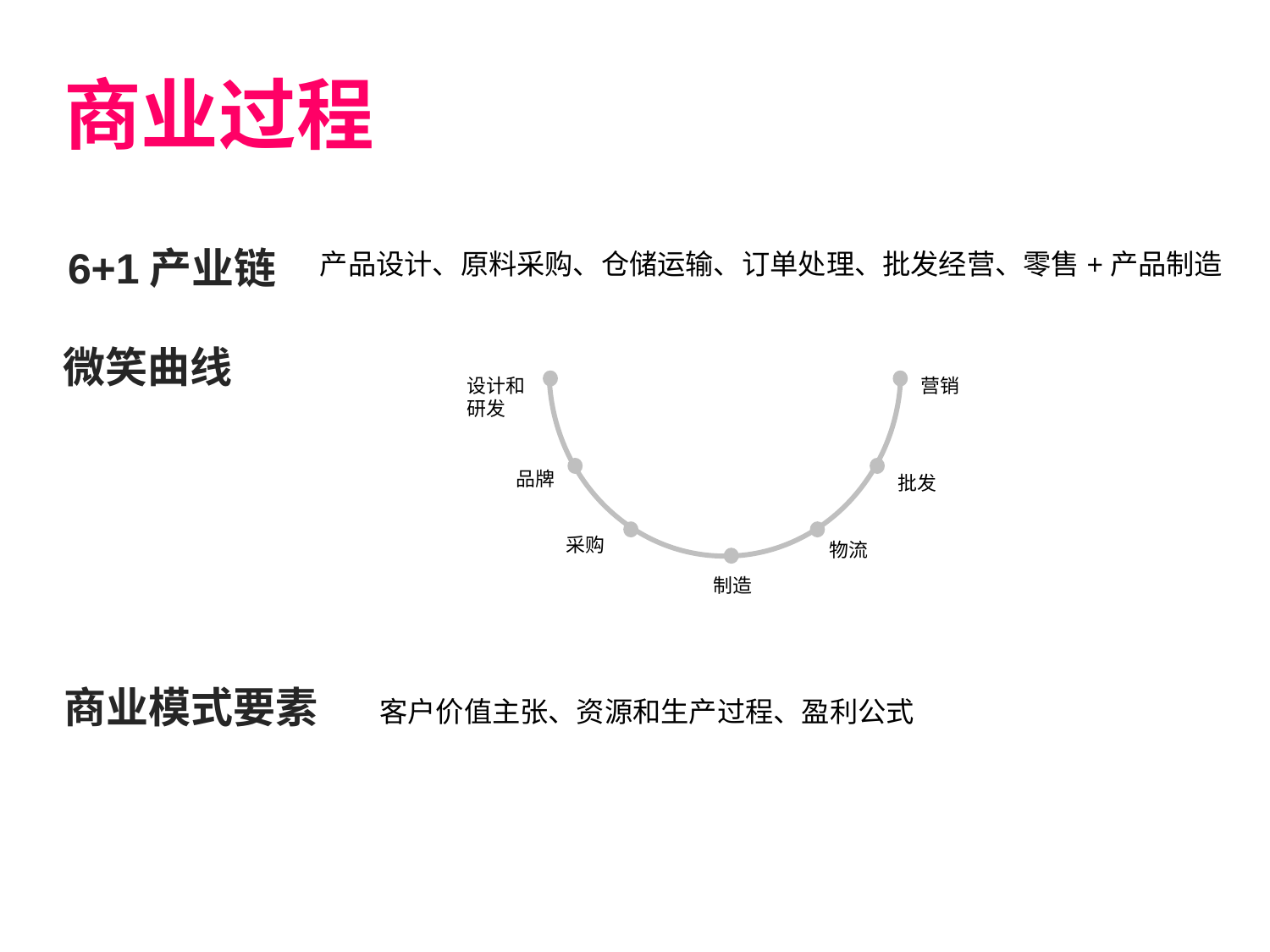

商业过程

营销
设计和研发

品牌

批发

采购
物流

制造
6+1产业链
产品设计、原料采购、仓储运输、订单处理、批发经营、零售+产品制造
微笑曲线
商业模式要素
客户价值主张、资源和生产过程、盈利公式